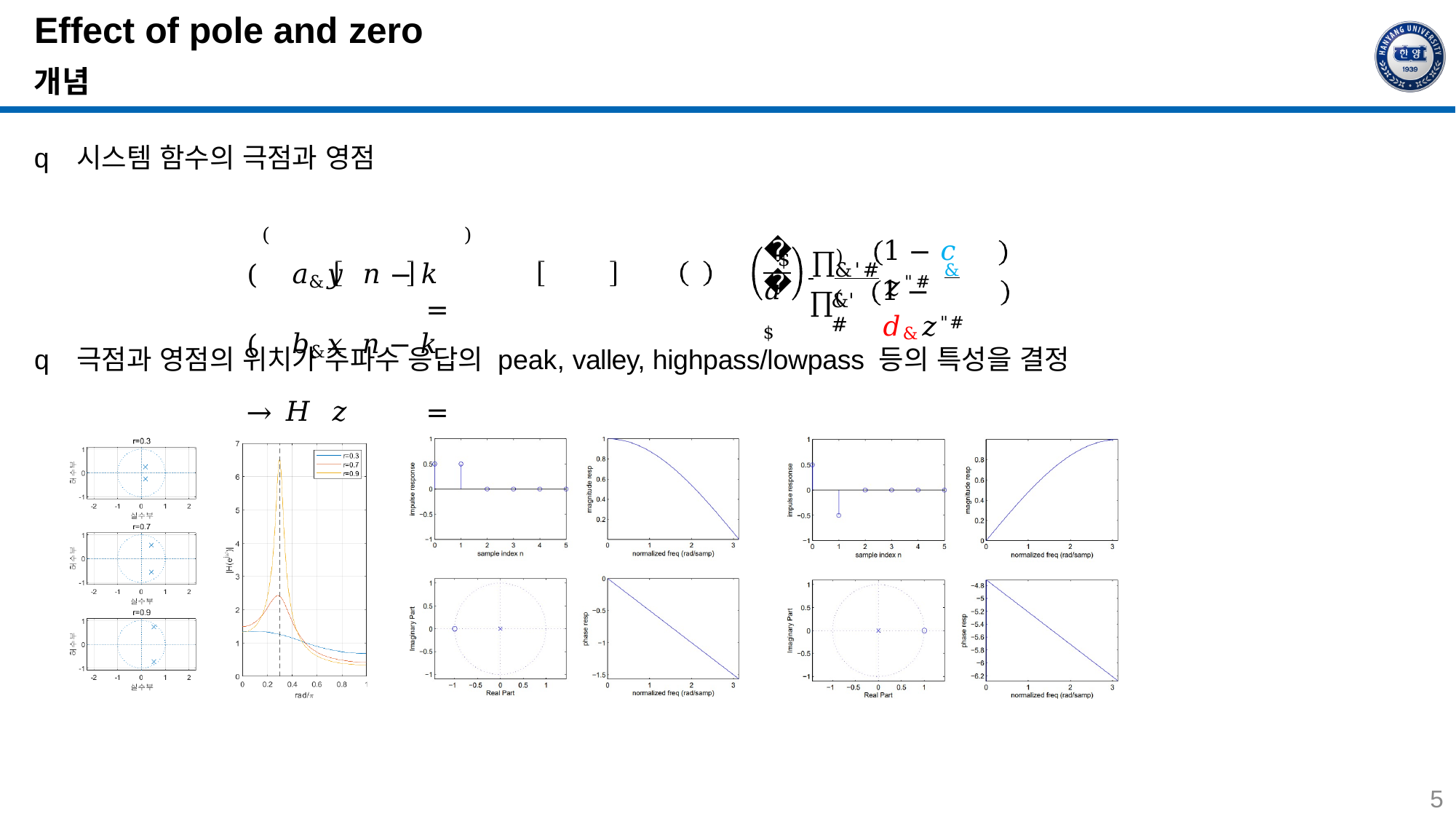

# Effect of pole and zero
개념

q	시스템 함수의 극점과 영점
(	)
( 𝑎&𝑦  𝑛 − 𝑘	= ( 𝑏&𝑥  𝑛 − 𝑘	→ 𝐻  𝑧	=
&'$	&'$
∏)
𝑏
1 − 𝑐 𝑧"#

$
 	&'#	&

∏(

𝑎$
1 − 𝑑&𝑧"#

&'#
q	극점과 영점의 위치가 주파수 응답의 peak, valley, highpass/lowpass 등의 특성을 결정

5